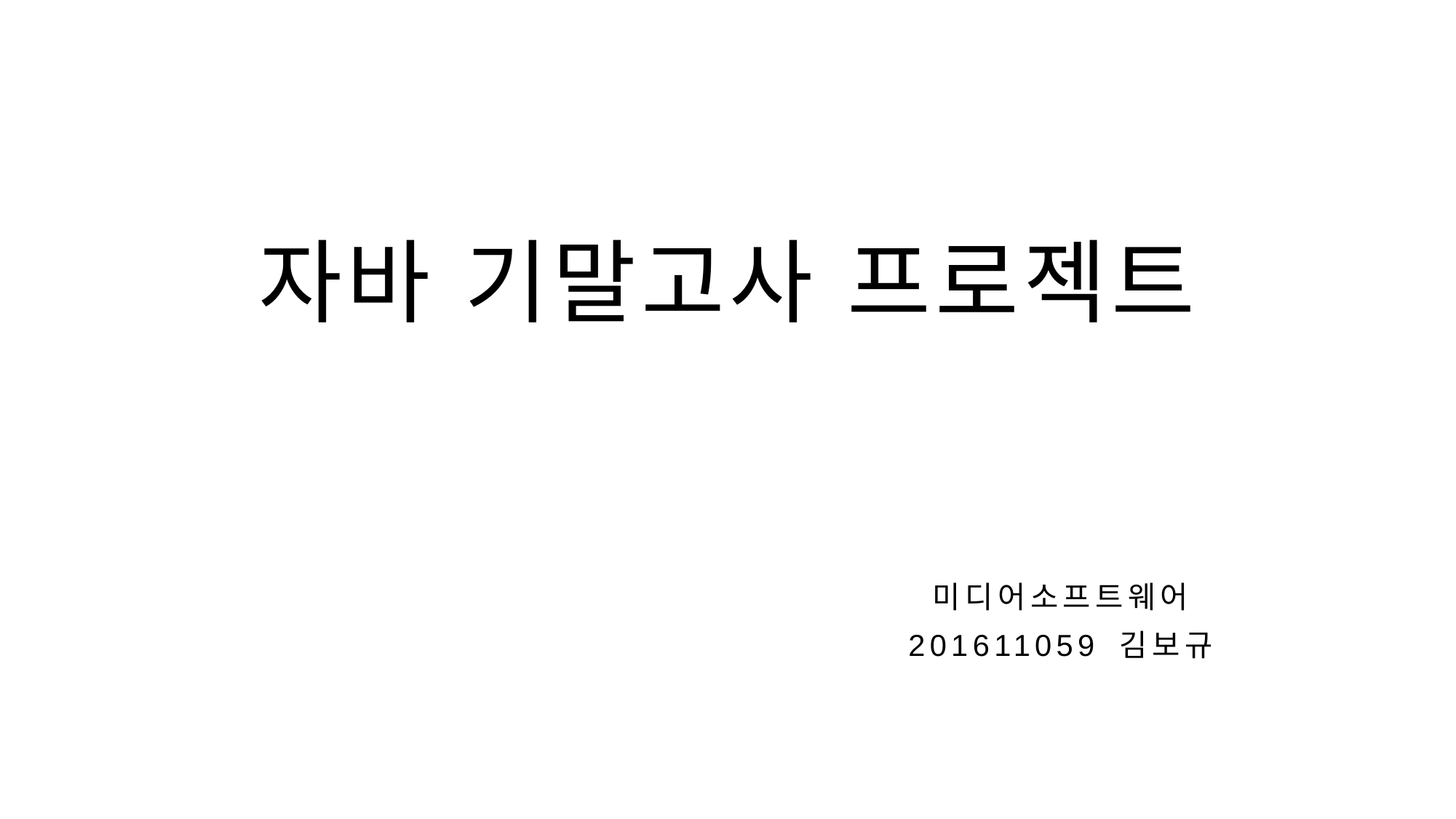

# 자바 기말고사 프로젝트
미디어소프트웨어
201611059 김보규